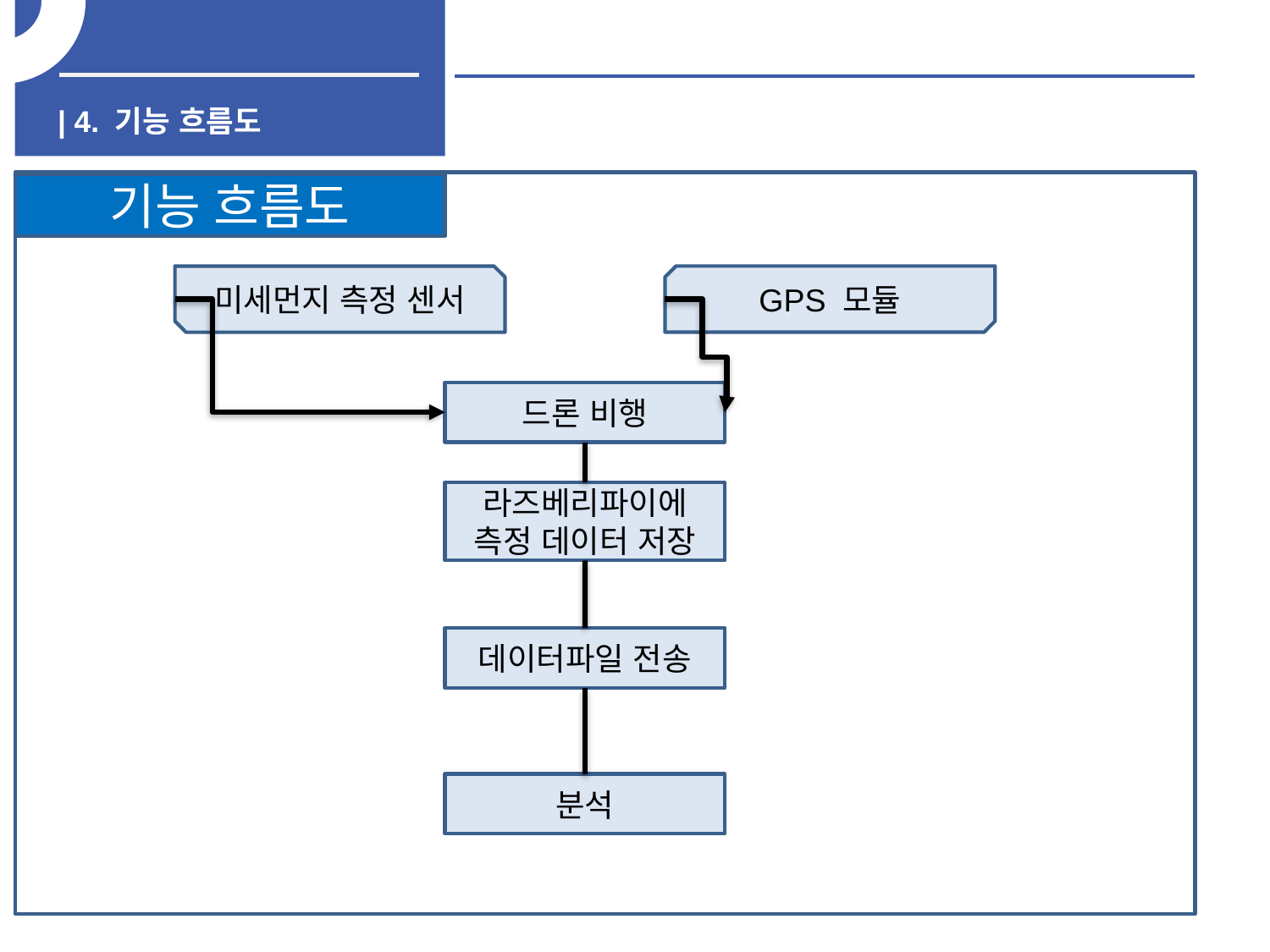

| 4. 기능 흐름도

기능 흐름도
미세먼지 측정 센서
GPS 모듈
드론 비행
라즈베리파이에 측정 데이터 저장
데이터파일 전송
분석